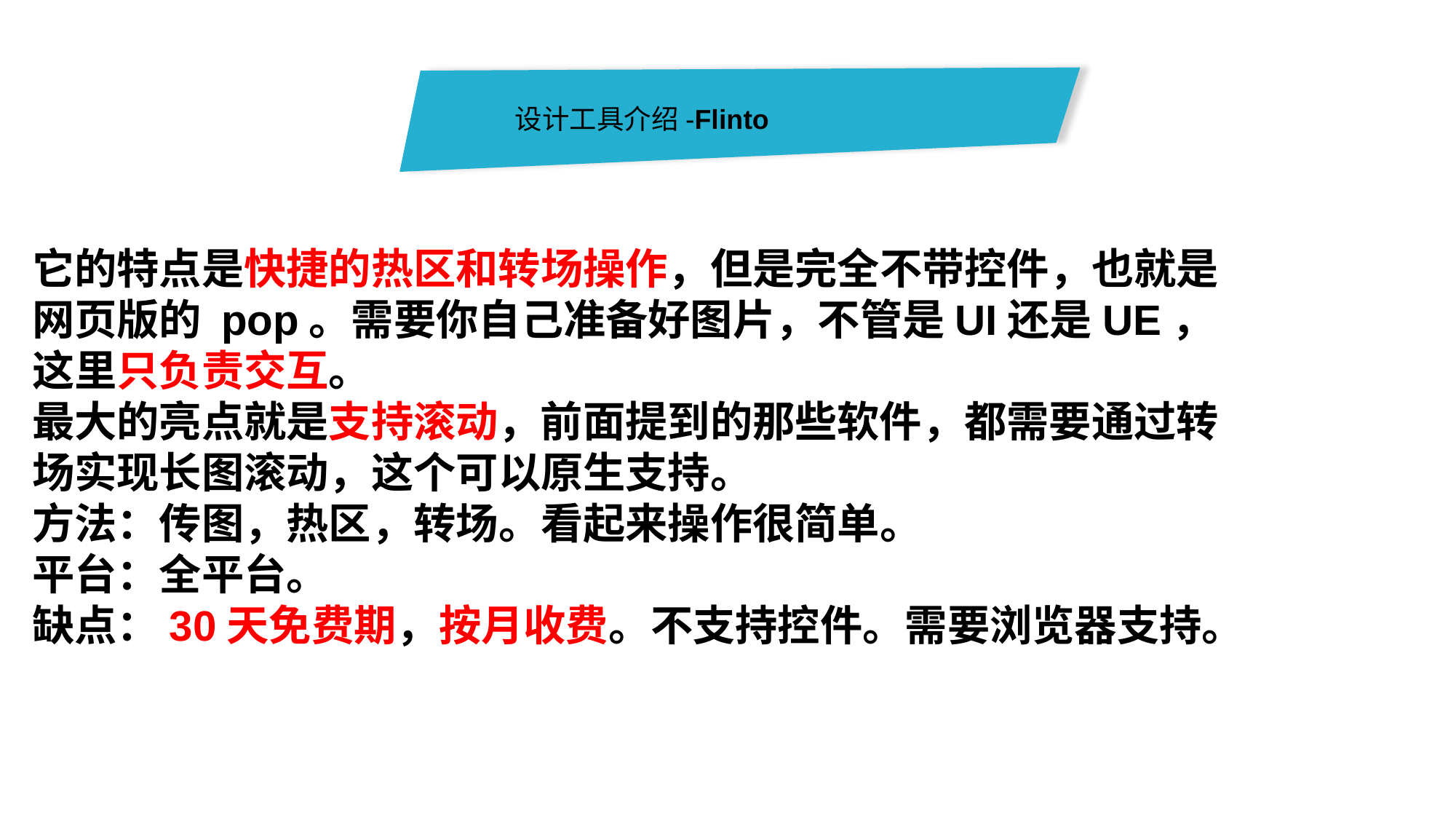

设计工具介绍-Flinto
它的特点是快捷的热区和转场操作，但是完全不带控件，也就是网页版的 pop。需要你自己准备好图片，不管是UI还是UE，这里只负责交互。
最大的亮点就是支持滚动，前面提到的那些软件，都需要通过转场实现长图滚动，这个可以原生支持。
方法：传图，热区，转场。看起来操作很简单。
平台：全平台。
缺点：30天免费期，按月收费。不支持控件。需要浏览器支持。